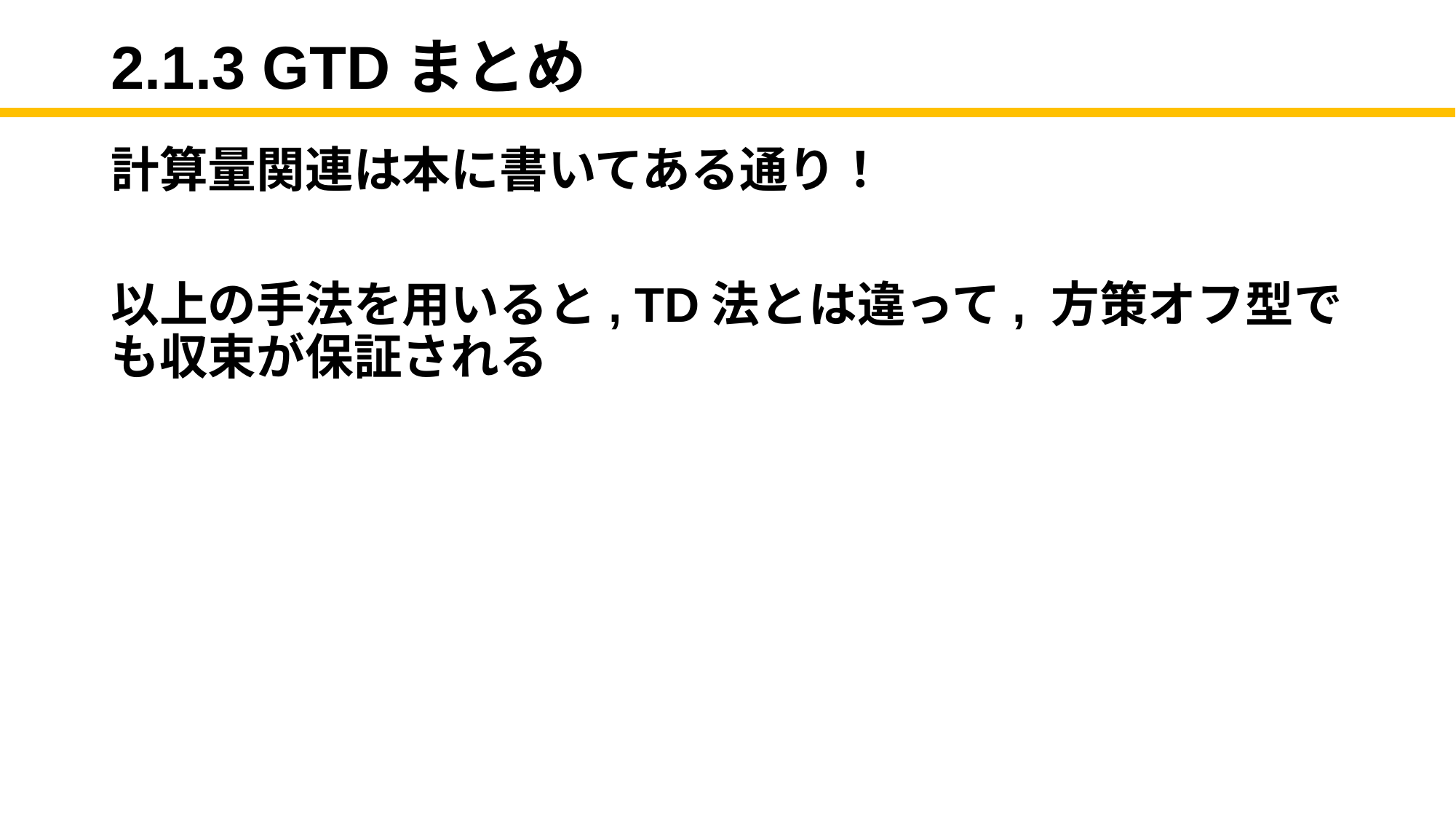

# 2.1.3 GTDまとめ
計算量関連は本に書いてある通り！

以上の手法を用いると, TD法とは違って, 方策オフ型でも収束が保証される